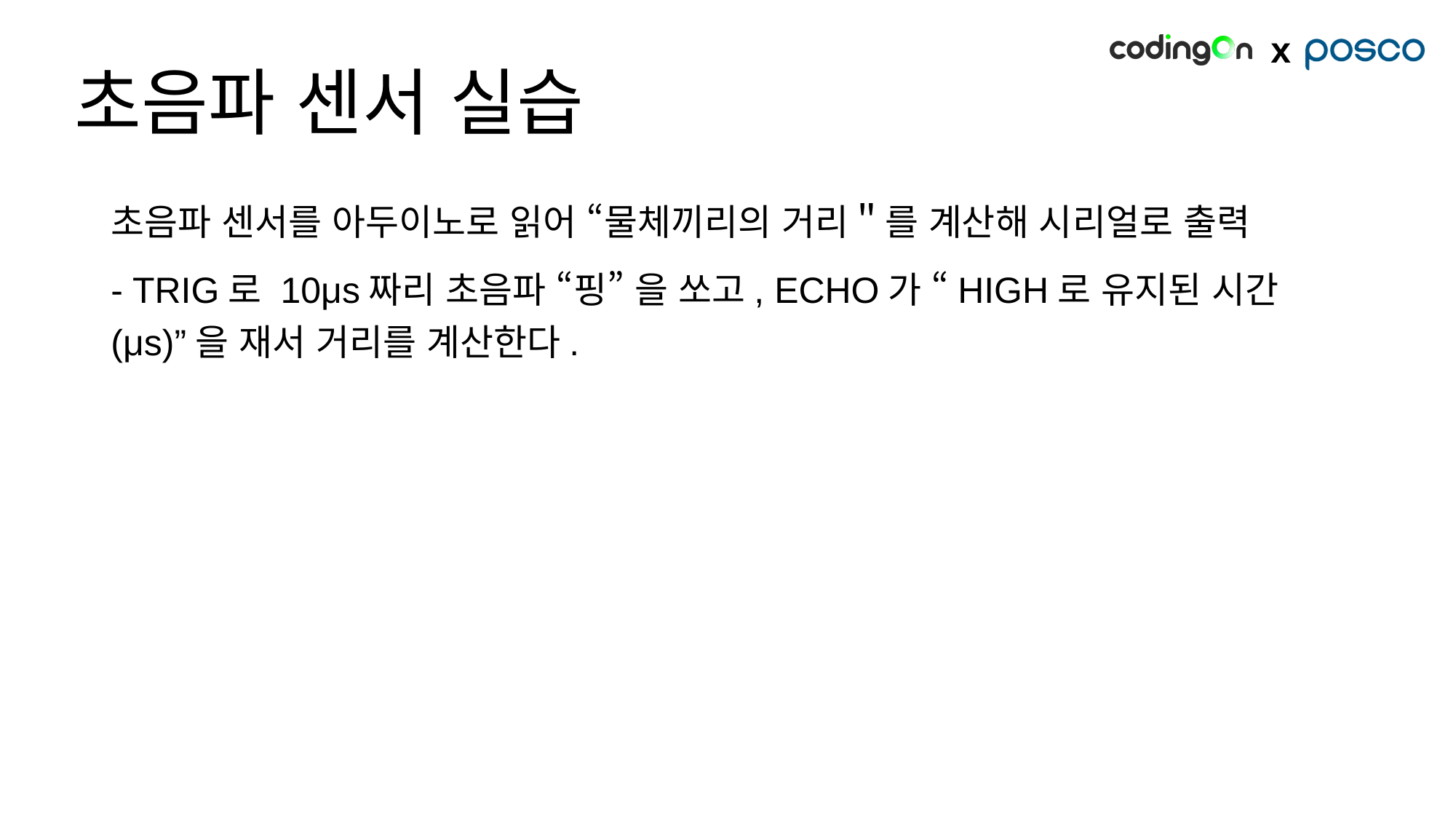

# 초음파 센서 실습
초음파 센서를 아두이노로 읽어 “물체끼리의 거리＂를 계산해 시리얼로 출력
- TRIG로 10μs짜리 초음파 “핑” 을 쏘고, ECHO가 “HIGH로 유지된 시간(μs)”을 재서 거리를 계산한다.